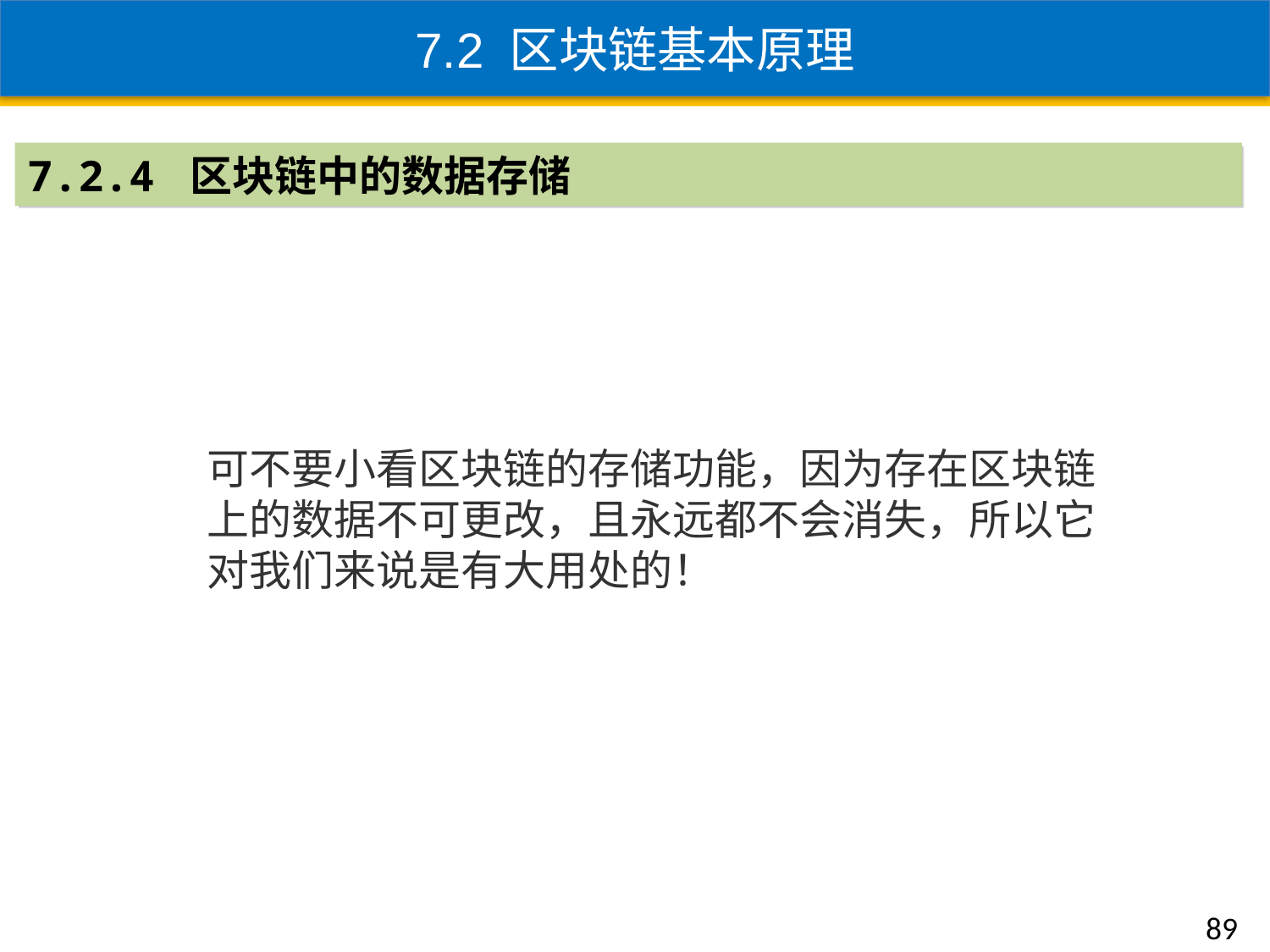

7.2 区块链基本原理
7.2.4 区块链中的数据存储
可不要小看区块链的存储功能，因为存在区块链上的数据不可更改，且永远都不会消失，所以它对我们来说是有大用处的！
89